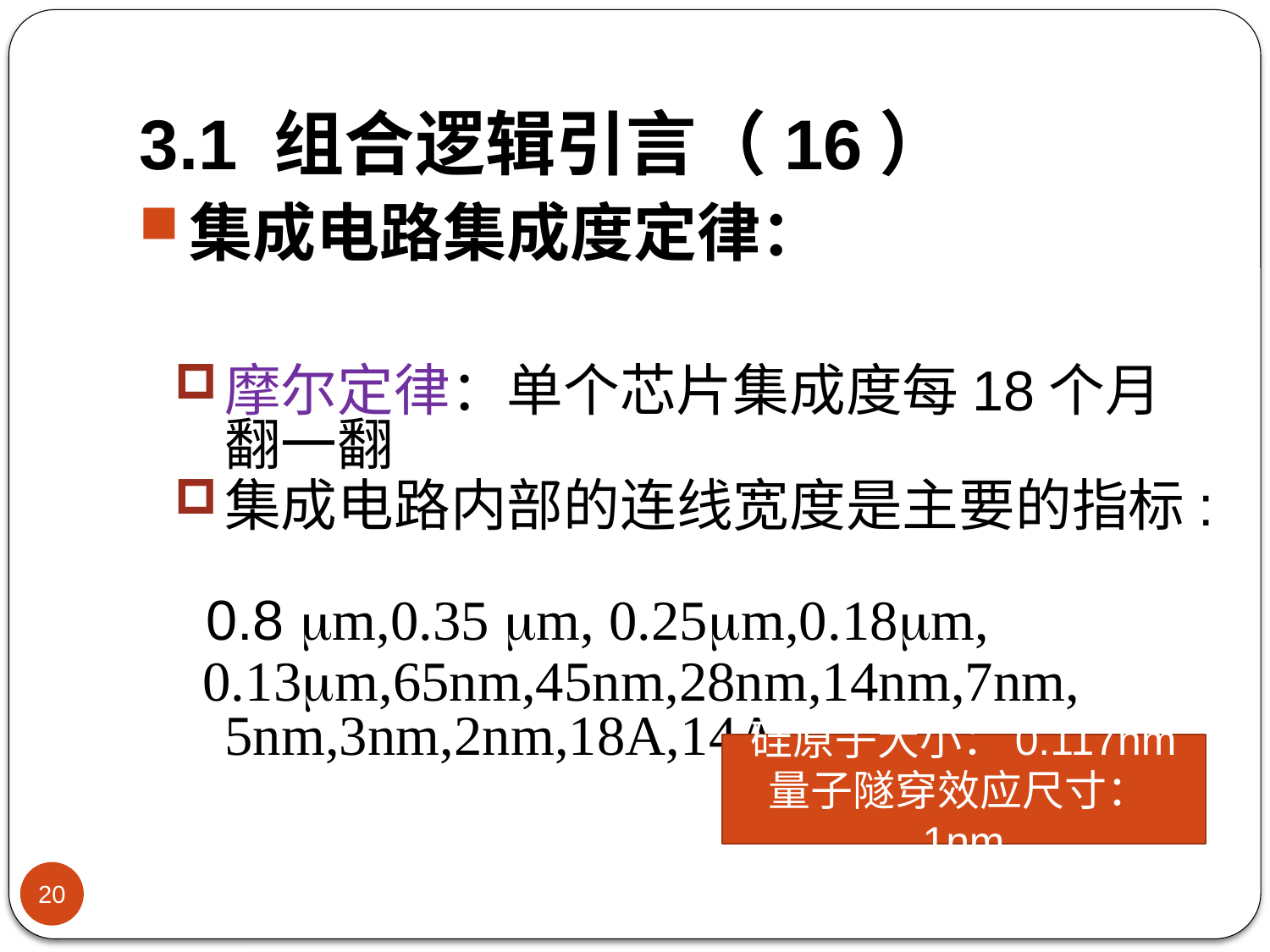

# 3.1 组合逻辑引言（16）
集成电路集成度定律：

摩尔定律：单个芯片集成度每18个月翻一翻
集成电路内部的连线宽度是主要的指标:
  0.8 μm,0.35 μm, 0.25μm,0.18μm,
  0.13μm,65nm,45nm,28nm,14nm,7nm,
5nm,3nm,2nm,18A,14A …….

硅原子大小：0.117nm
量子隧穿效应尺寸：1nm
20